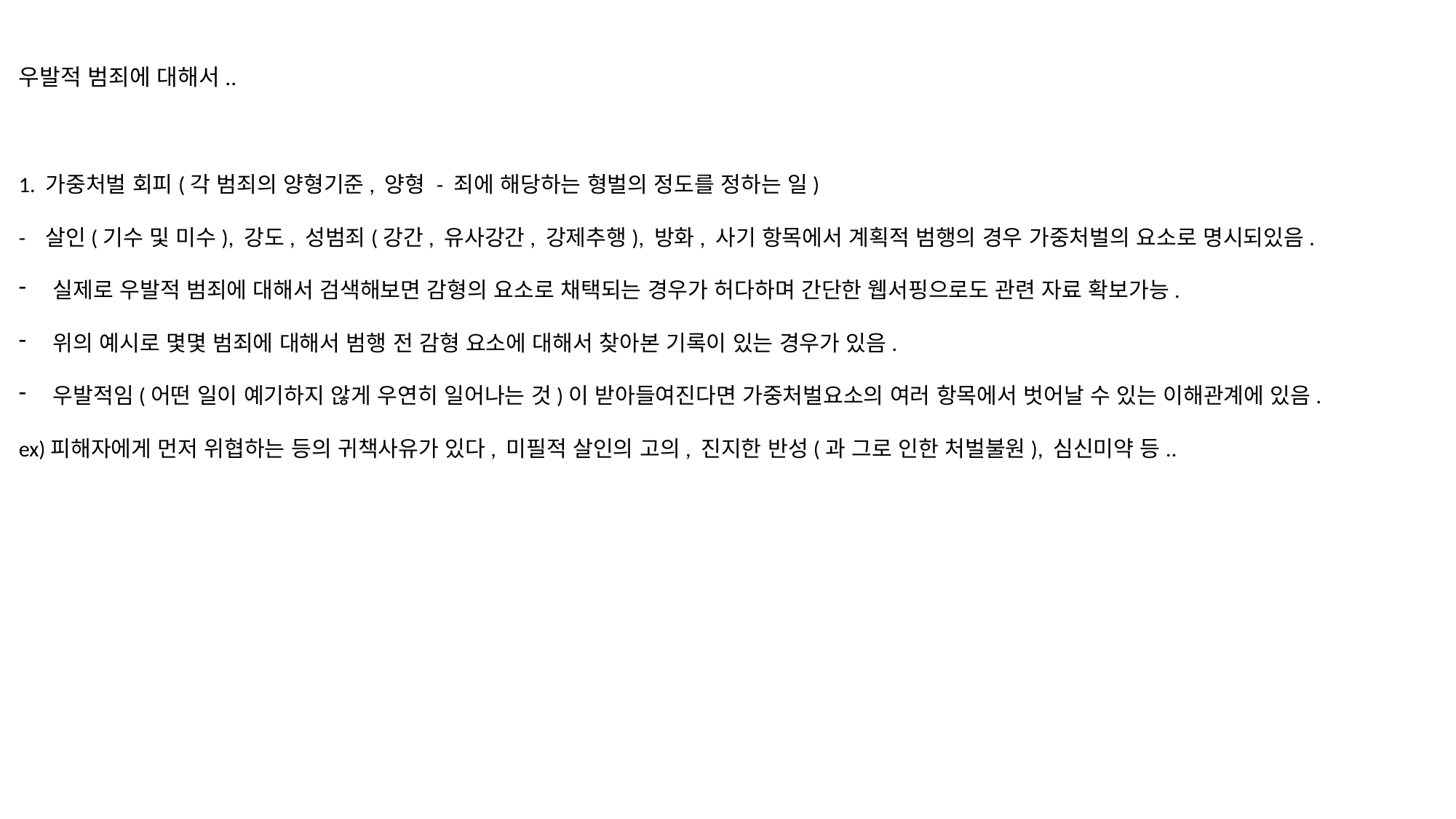

우발적 범죄에 대해서..

1. 가중처벌 회피(각 범죄의 양형기준, 양형 - 죄에 해당하는 형벌의 정도를 정하는 일)
-   살인(기수 및 미수), 강도, 성범죄(강간, 유사강간, 강제추행), 방화, 사기 항목에서 계획적 범행의 경우 가중처벌의 요소로 명시되있음.
실제로 우발적 범죄에 대해서 검색해보면 감형의 요소로 채택되는 경우가 허다하며 간단한 웹서핑으로도 관련 자료 확보가능.
위의 예시로 몇몇 범죄에 대해서 범행 전 감형 요소에 대해서 찾아본 기록이 있는 경우가 있음.
우발적임(어떤 일이 예기하지 않게 우연히 일어나는 것)이 받아들여진다면 가중처벌요소의 여러 항목에서 벗어날 수 있는 이해관계에 있음.
ex)피해자에게 먼저 위협하는 등의 귀책사유가 있다, 미필적 살인의 고의, 진지한 반성(과 그로 인한 처벌불원), 심신미약 등..